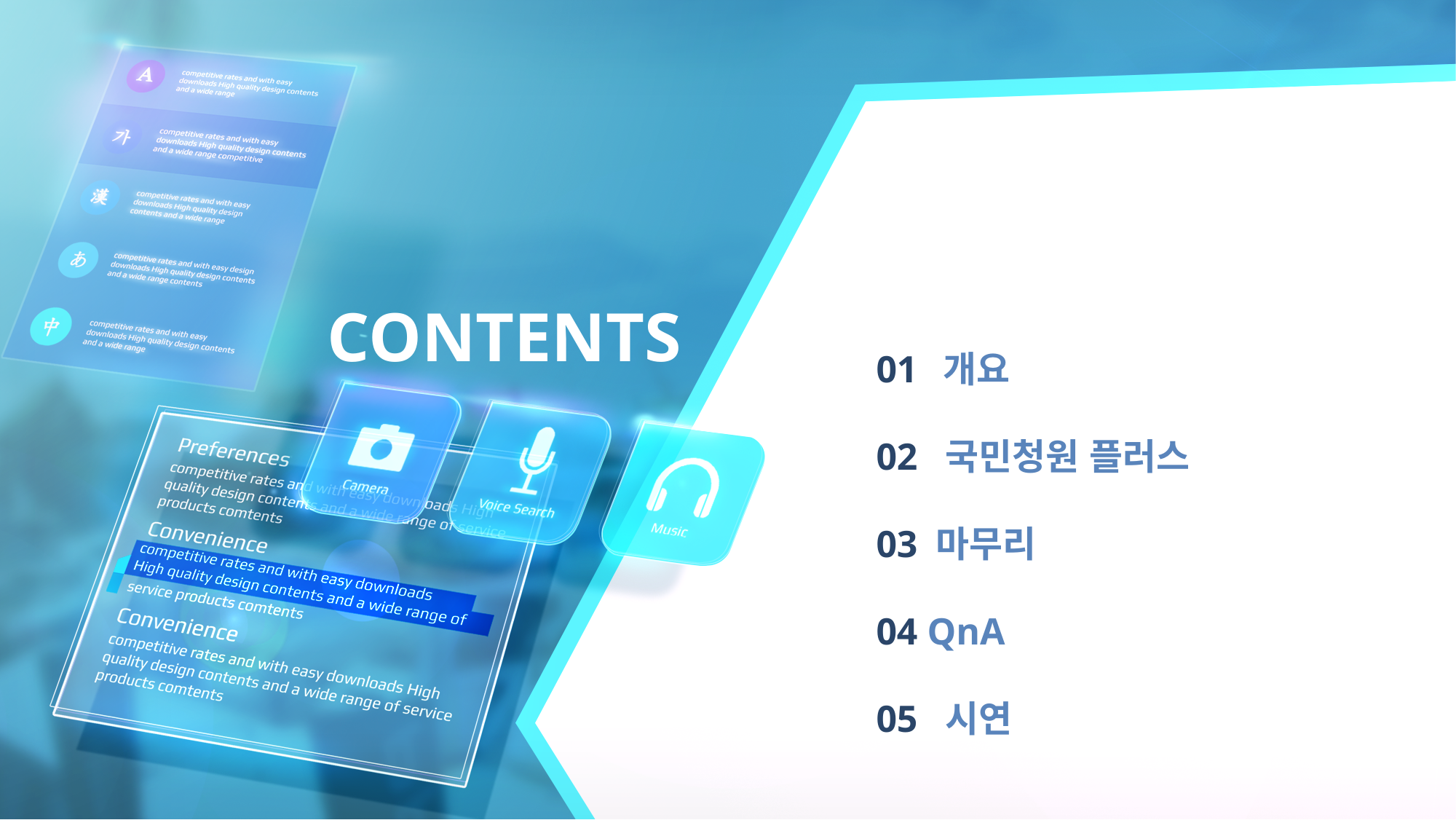

CONTENTS
01  개요
02  국민청원 플러스
03 마무리
04 QnA
05  시연